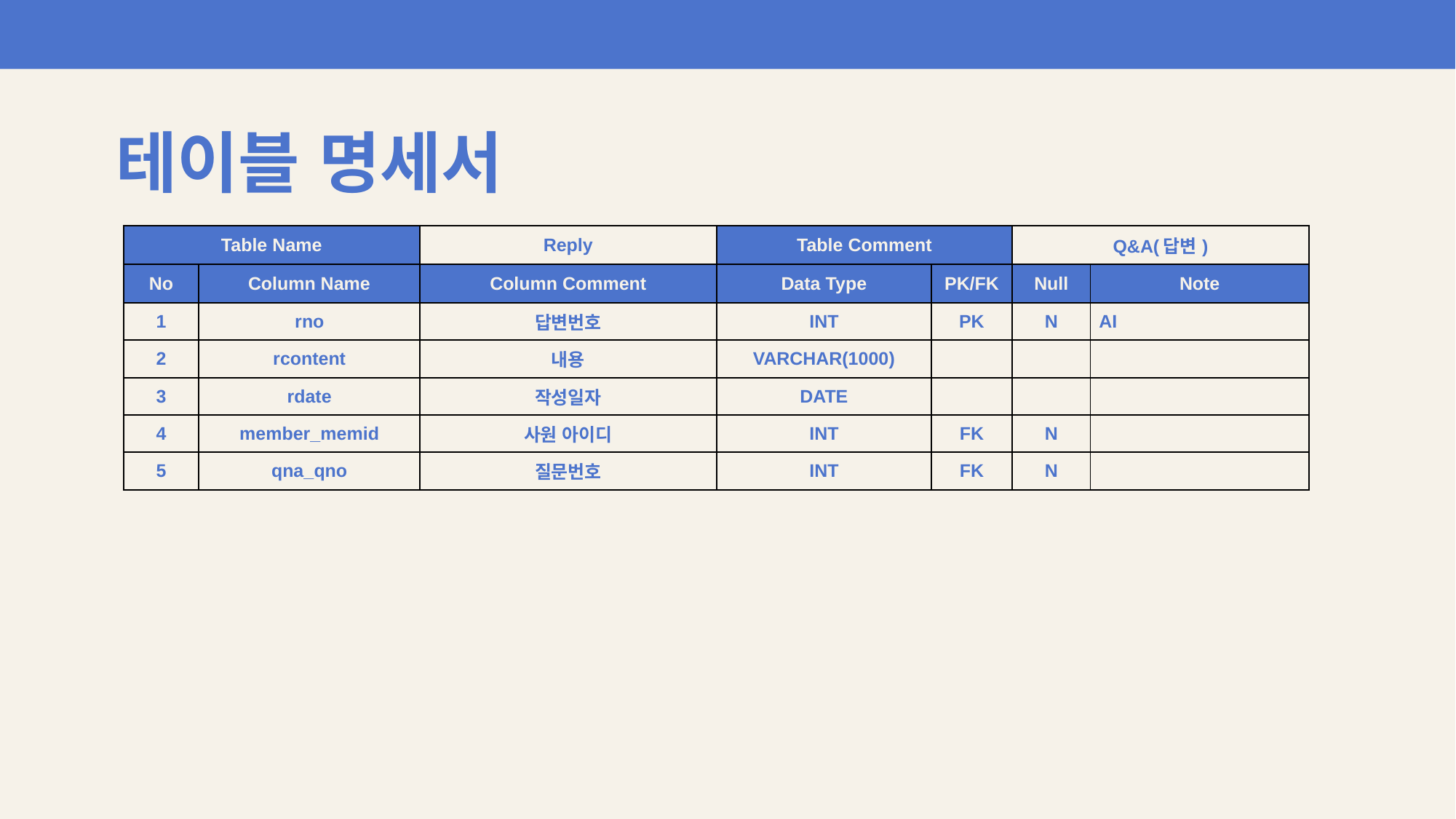

테이블 명세서
| Table Name |  | Reply | Table Comment |  | Q&A(답변) |  |
| --- | --- | --- | --- | --- | --- | --- |
| No | Column Name | Column Comment | Data Type | PK/FK | Null | Note |
| 1 | rno | 답변번호 | INT | PK | N | AI |
| 2 | rcontent | 내용 | VARCHAR(1000) |  |  |  |
| 3 | rdate | 작성일자 | DATE |  |  |  |
| 4 | member\_memid | 사원 아이디 | INT | FK | N |  |
| 5 | qna\_qno | 질문번호 | INT | FK | N |  |